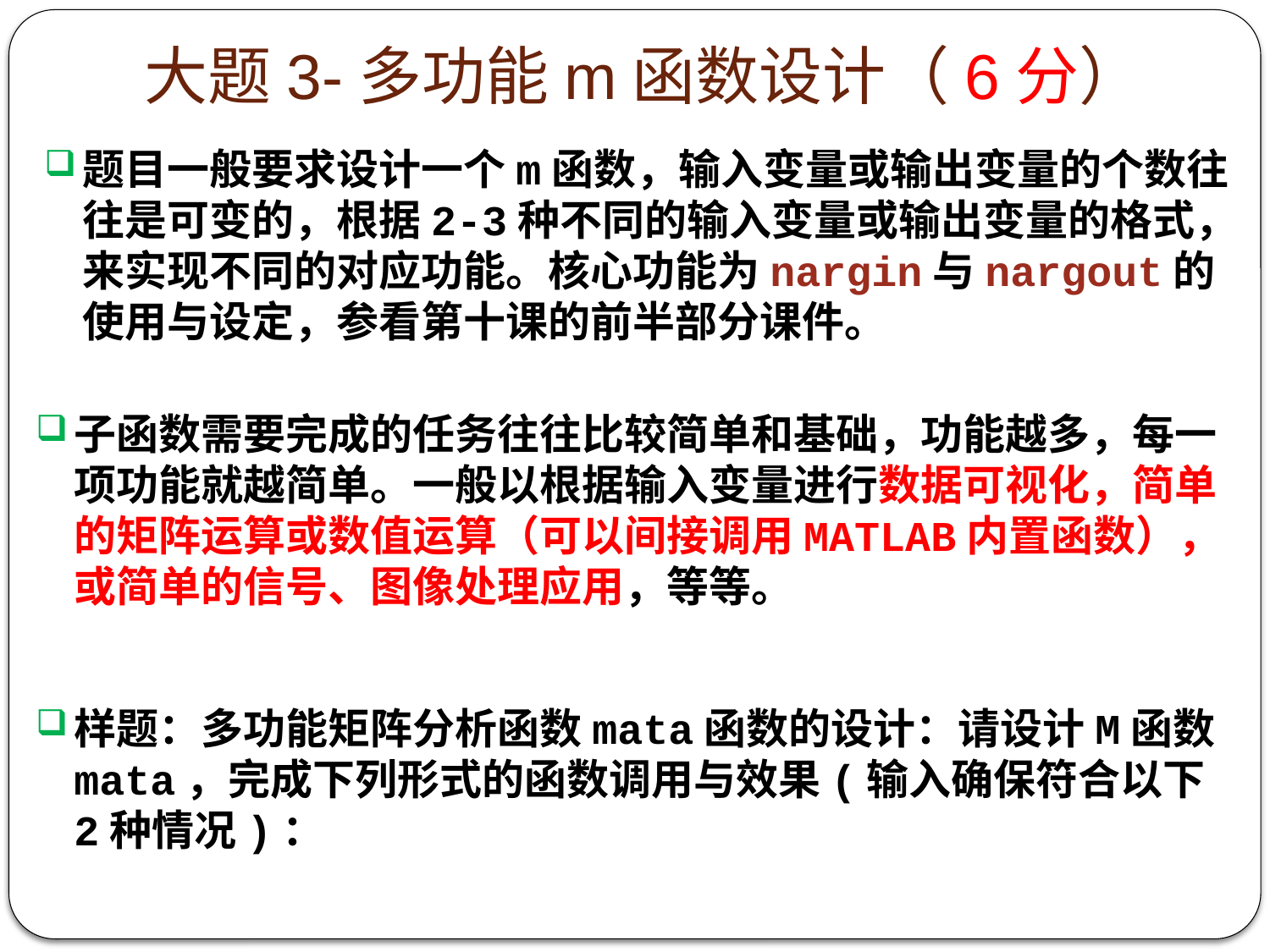

# 大题3-多功能m函数设计（6分）
题目一般要求设计一个m函数，输入变量或输出变量的个数往往是可变的，根据2-3种不同的输入变量或输出变量的格式，来实现不同的对应功能。核心功能为nargin与nargout的使用与设定，参看第十课的前半部分课件。
子函数需要完成的任务往往比较简单和基础，功能越多，每一项功能就越简单。一般以根据输入变量进行数据可视化，简单的矩阵运算或数值运算（可以间接调用MATLAB内置函数），或简单的信号、图像处理应用，等等。
样题：多功能矩阵分析函数mata函数的设计：请设计M函数mata，完成下列形式的函数调用与效果(输入确保符合以下2种情况)：